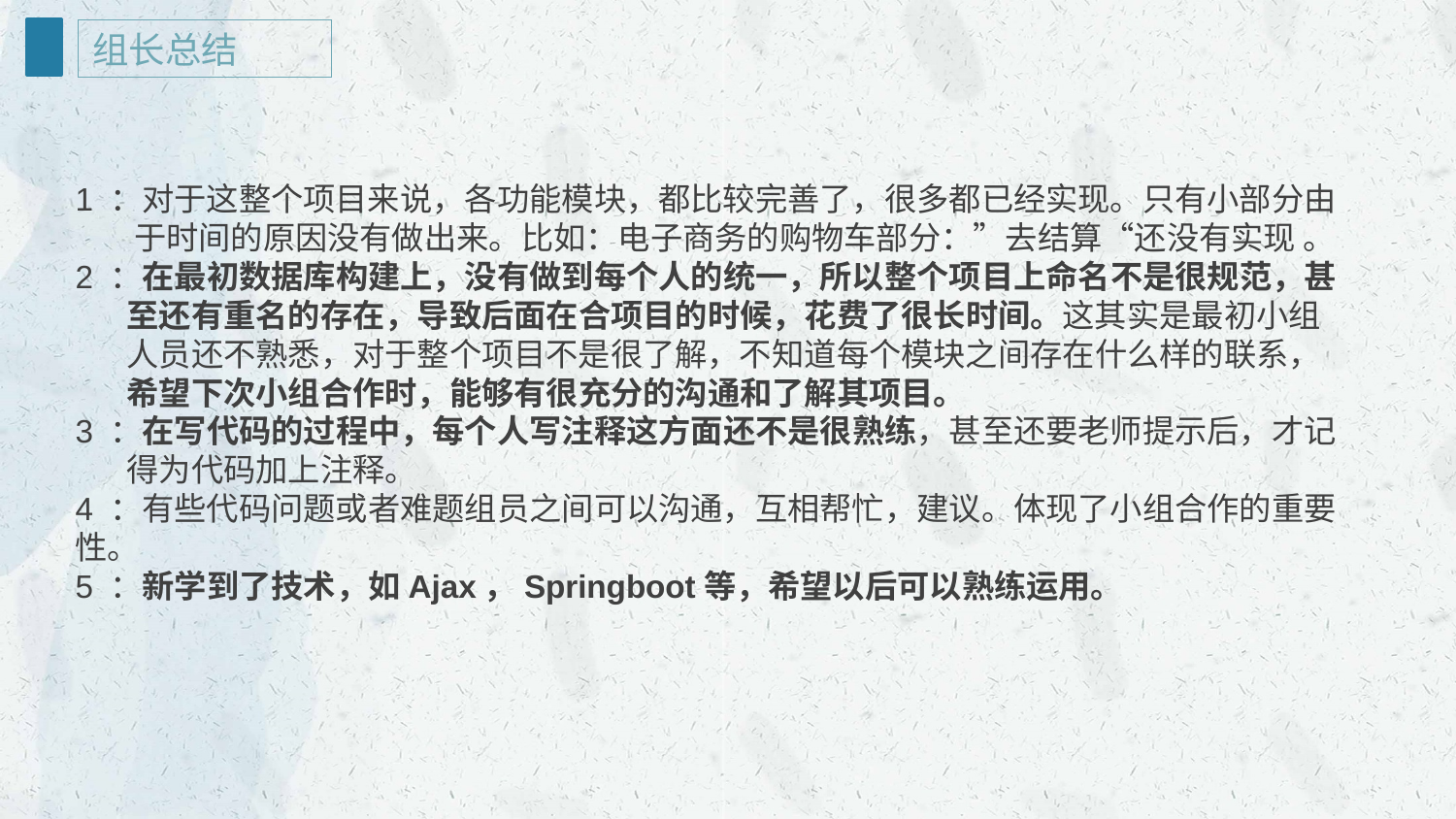

组长总结
1 ：对于这整个项目来说，各功能模块，都比较完善了，很多都已经实现。只有小部分由
       于时间的原因没有做出来。比如：电子商务的购物车部分：”去结算“还没有实现 。
2 ：在最初数据库构建上，没有做到每个人的统一，所以整个项目上命名不是很规范，甚
      至还有重名的存在，导致后面在合项目的时候，花费了很长时间。这其实是最初小组
      人员还不熟悉，对于整个项目不是很了解，不知道每个模块之间存在什么样的联系，
      希望下次小组合作时，能够有很充分的沟通和了解其项目。
3 ：在写代码的过程中，每个人写注释这方面还不是很熟练，甚至还要老师提示后，才记
      得为代码加上注释。
4 ：有些代码问题或者难题组员之间可以沟通，互相帮忙，建议。体现了小组合作的重要性。
5 ：新学到了技术，如Ajax，Springboot等，希望以后可以熟练运用。